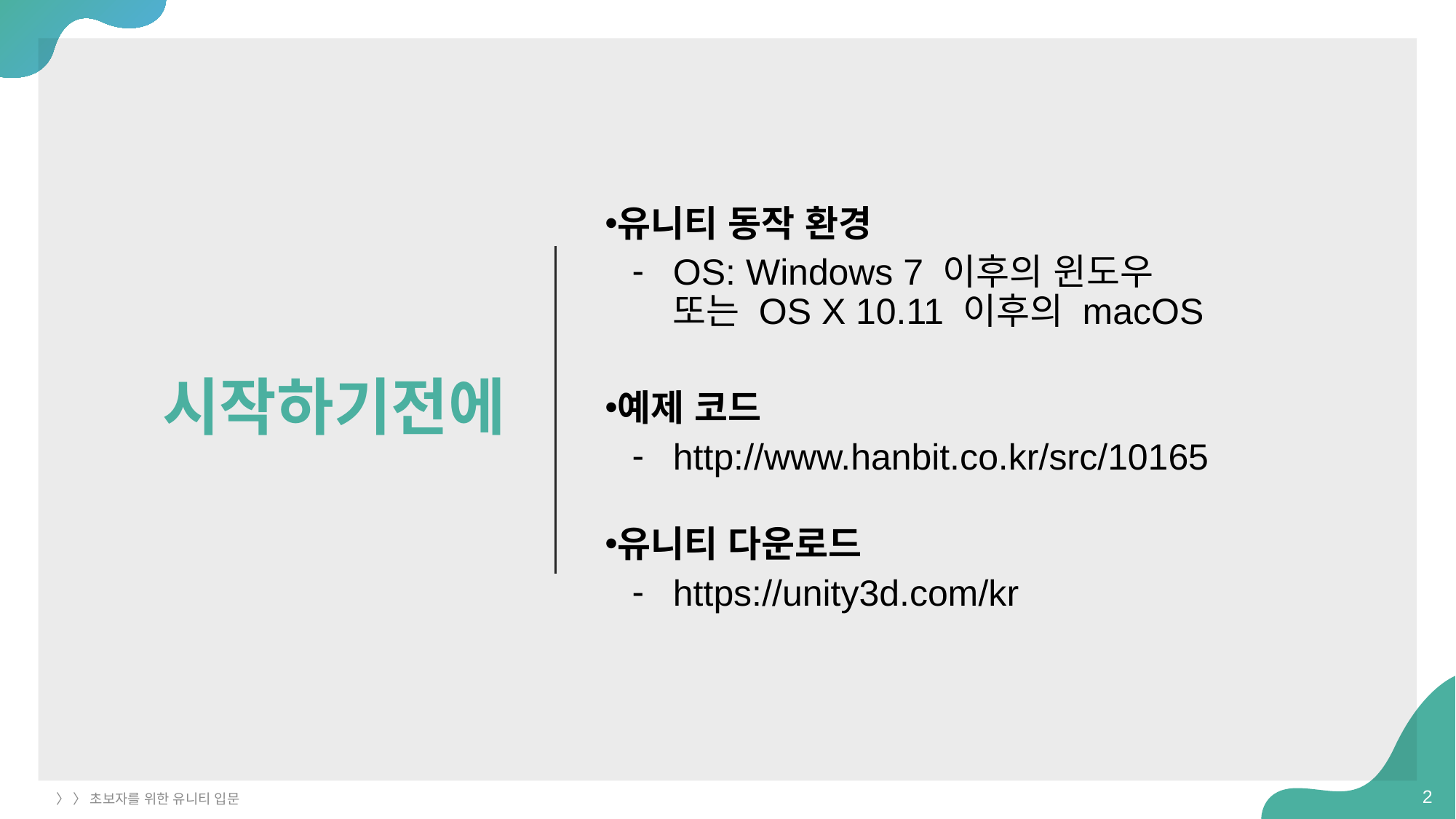

# 시작하기전에
유니티 동작 환경
OS: Windows 7 이후의 윈도우
또는 OS X 10.11 이후의 macOS

예제 코드
http://www.hanbit.co.kr/src/10165
유니티 다운로드
https://unity3d.com/kr
2
〉 〉 초보자를 위한 유니티 입문